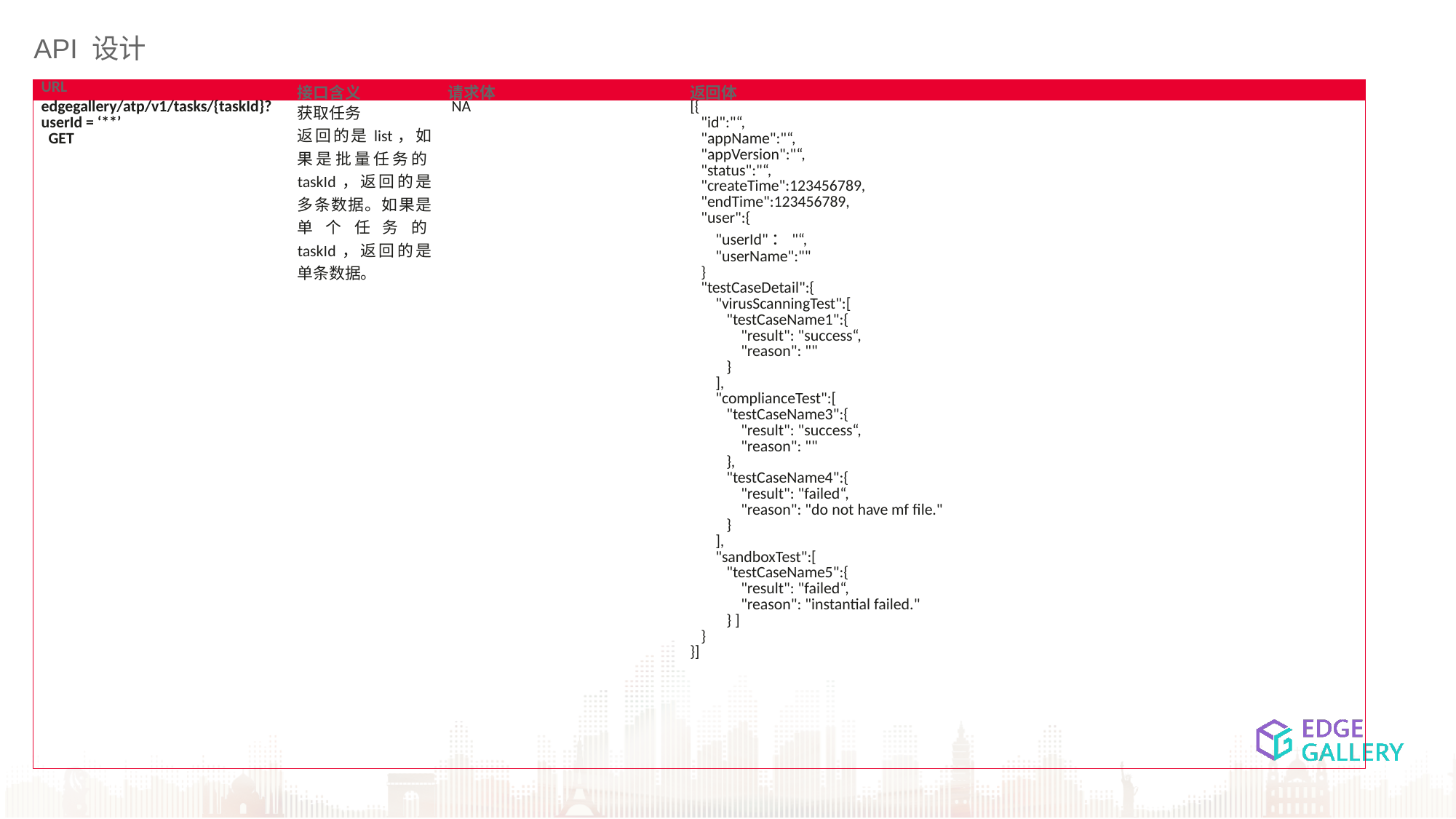

API 设计
| URL | 接口含义 | 请求体 | 返回体 |
| --- | --- | --- | --- |
| edgegallery/atp/v1/tasks/{taskId}? userId = ‘\*\*’ GET | 获取任务 返回的是list，如果是批量任务的taskId，返回的是多条数据。如果是单个任务的taskId，返回的是单条数据。 | NA | [{ "id":"“, "appName":"“, "appVersion":"“, "status":"“, "createTime":123456789, "endTime":123456789, "user":{ "userId"："“, "userName":"" } "testCaseDetail":{ "virusScanningTest":[ "testCaseName1":{ "result": "success“, "reason": "" } ], "complianceTest":[ "testCaseName3":{ "result": "success“, "reason": "" }, "testCaseName4":{ "result": "failed“, "reason": "do not have mf file." } ], "sandboxTest":[ "testCaseName5":{ "result": "failed“, "reason": "instantial failed." } ] } }] |